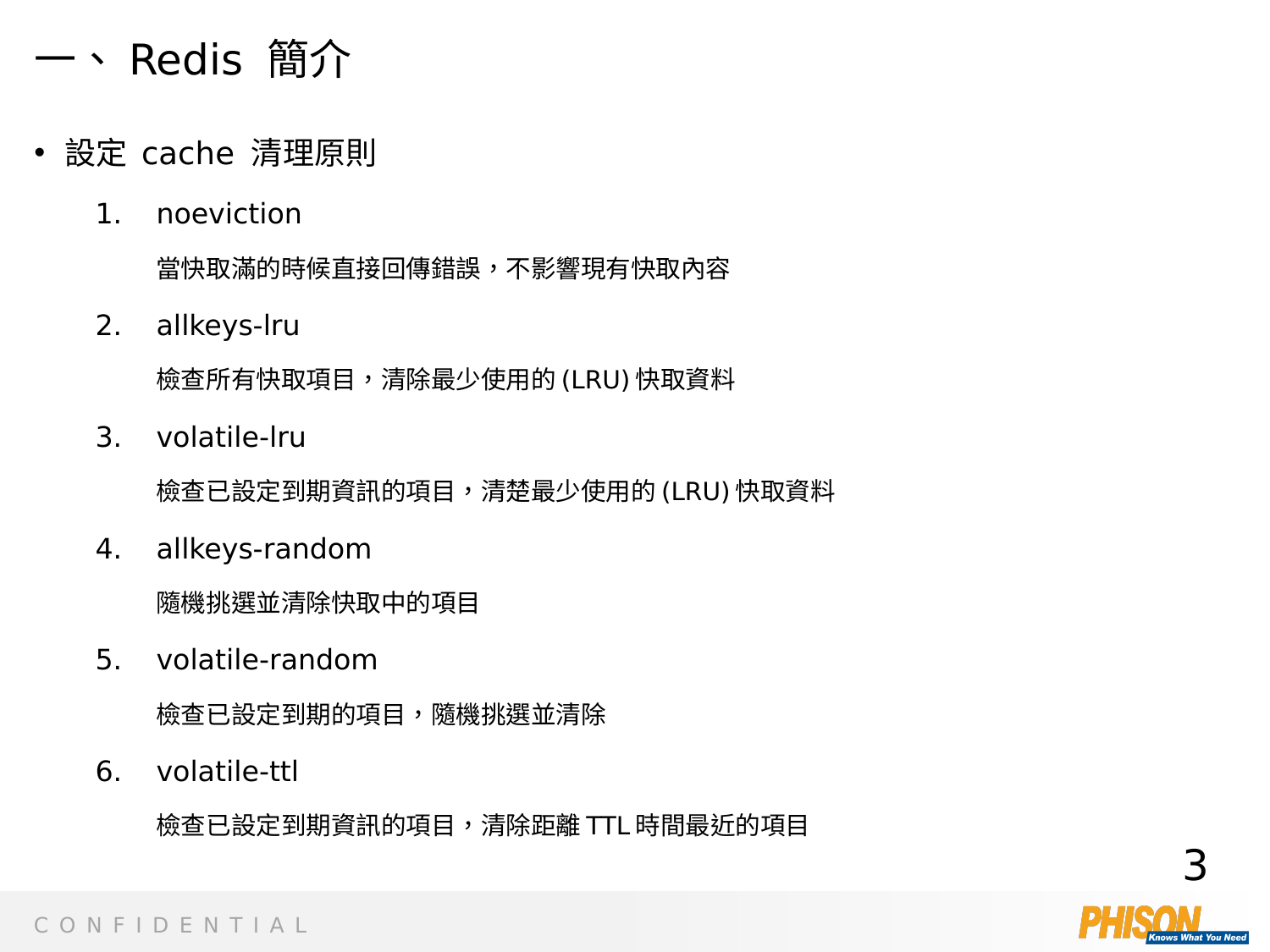

# 一、Redis 簡介
設定 cache 清理原則
noeviction
當快取滿的時候直接回傳錯誤，不影響現有快取內容
allkeys-lru
檢查所有快取項目，清除最少使用的(LRU)快取資料
volatile-lru
檢查已設定到期資訊的項目，清楚最少使用的(LRU)快取資料
allkeys-random
隨機挑選並清除快取中的項目
volatile-random
檢查已設定到期的項目，隨機挑選並清除
volatile-ttl
檢查已設定到期資訊的項目，清除距離TTL時間最近的項目
3